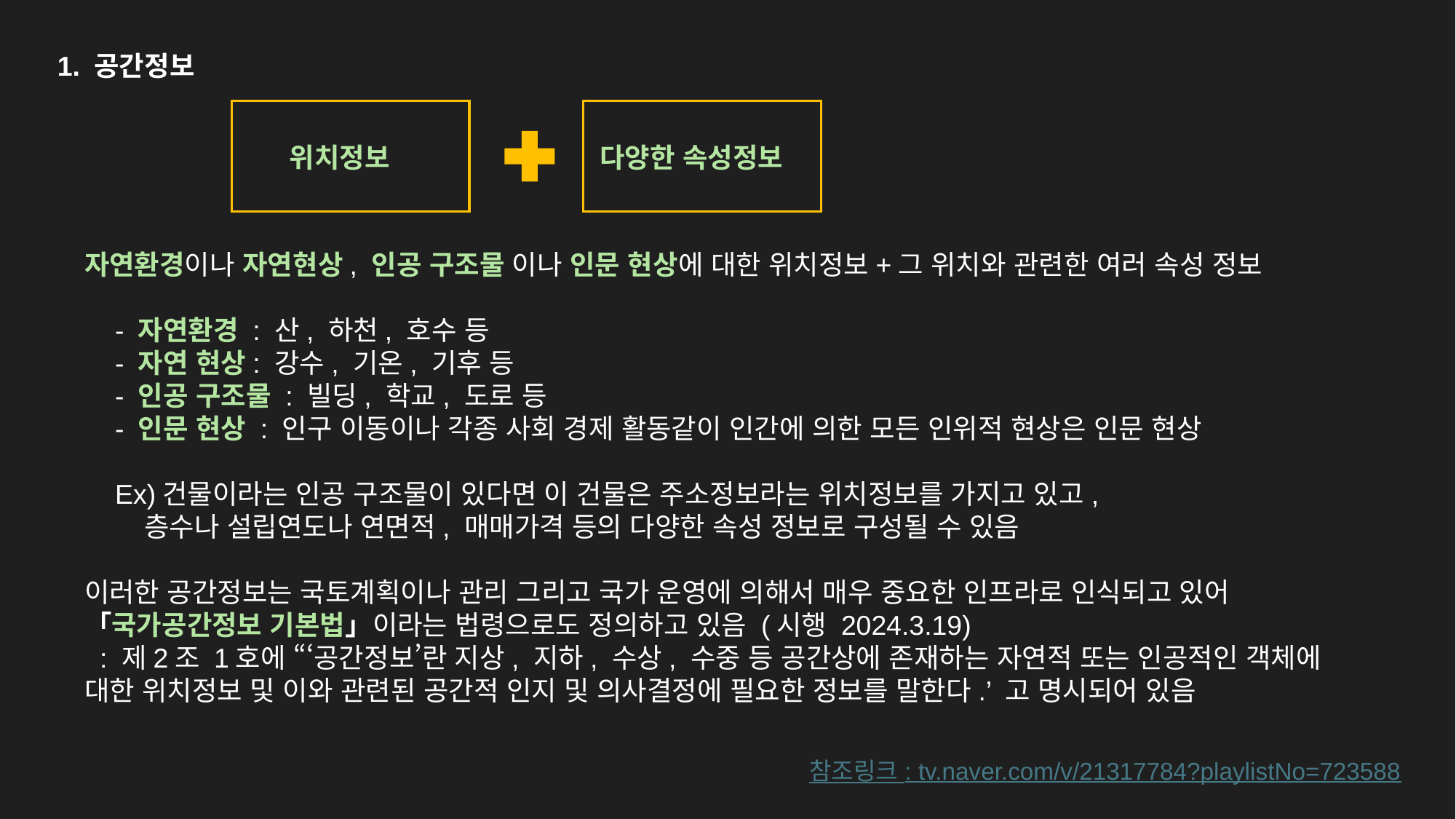

1. 공간정보

위치정보
다양한 속성정보
자연환경이나 자연현상, 인공 구조물 이나 인문 현상에 대한 위치정보+그 위치와 관련한 여러 속성 정보

    - 자연환경 : 산, 하천, 호수 등
    - 자연 현상: 강수, 기온, 기후 등
    - 인공 구조물 : 빌딩, 학교, 도로 등
    - 인문 현상 : 인구 이동이나 각종 사회 경제 활동같이 인간에 의한 모든 인위적 현상은 인문 현상

    Ex)건물이라는 인공 구조물이 있다면 이 건물은 주소정보라는 위치정보를 가지고 있고,
       층수나 설립연도나 연면적, 매매가격 등의 다양한 속성 정보로 구성될 수 있음

이러한 공간정보는 국토계획이나 관리 그리고 국가 운영에 의해서 매우 중요한 인프라로 인식되고 있어
「국가공간정보 기본법」이라는 법령으로도 정의하고 있음 (시행 2024.3.19)
  : 제2조 1호에 “‘공간정보’란 지상, 지하, 수상, 수중 등 공간상에 존재하는 자연적 또는 인공적인 객체에 대한 위치정보 및 이와 관련된 공간적 인지 및 의사결정에 필요한 정보를 말한다.’ 고 명시되어 있음

참조링크 : tv.naver.com/v/21317784?playlistNo=723588